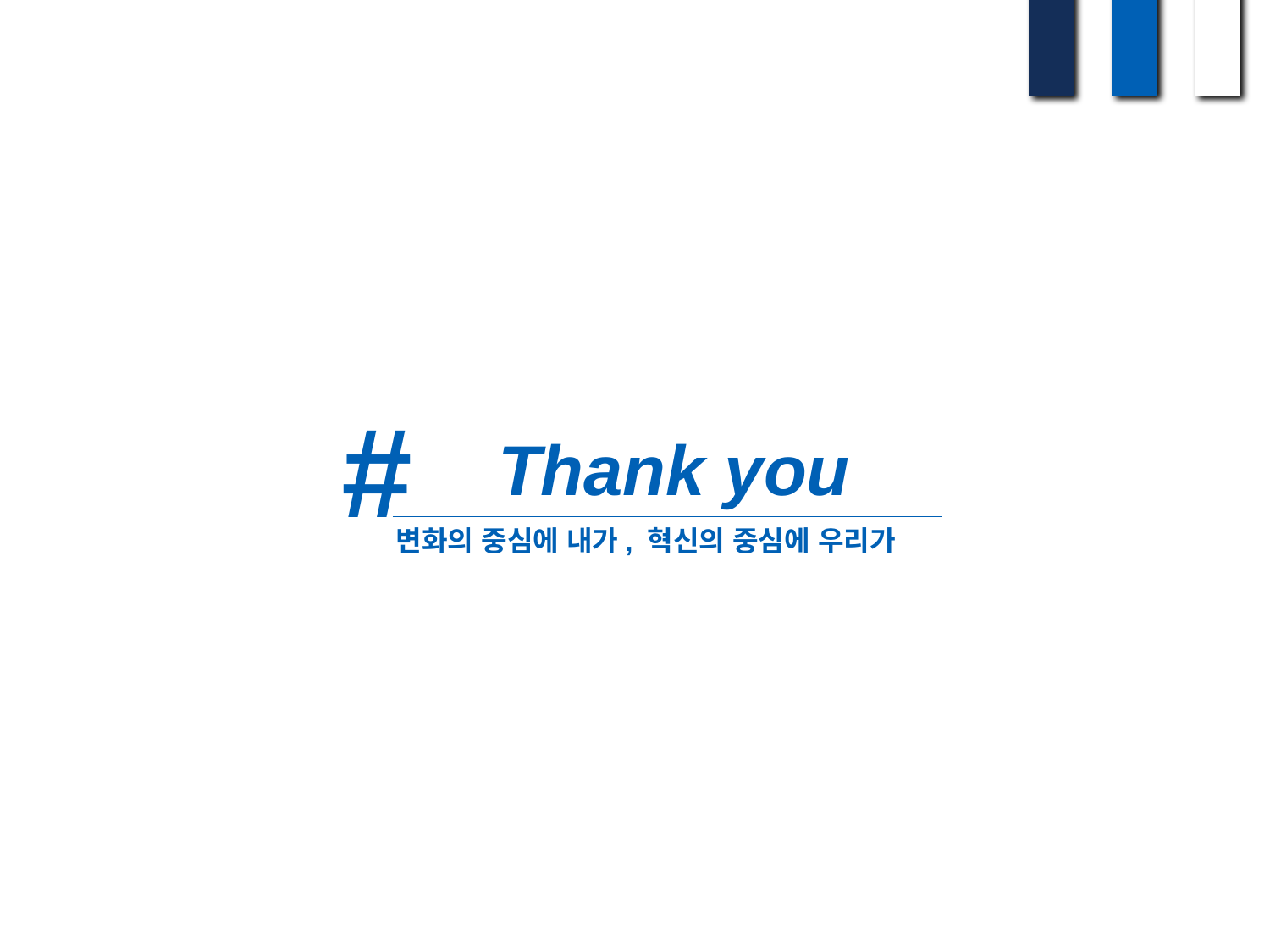

#
Thank you
변화의 중심에 내가, 혁신의 중심에 우리가